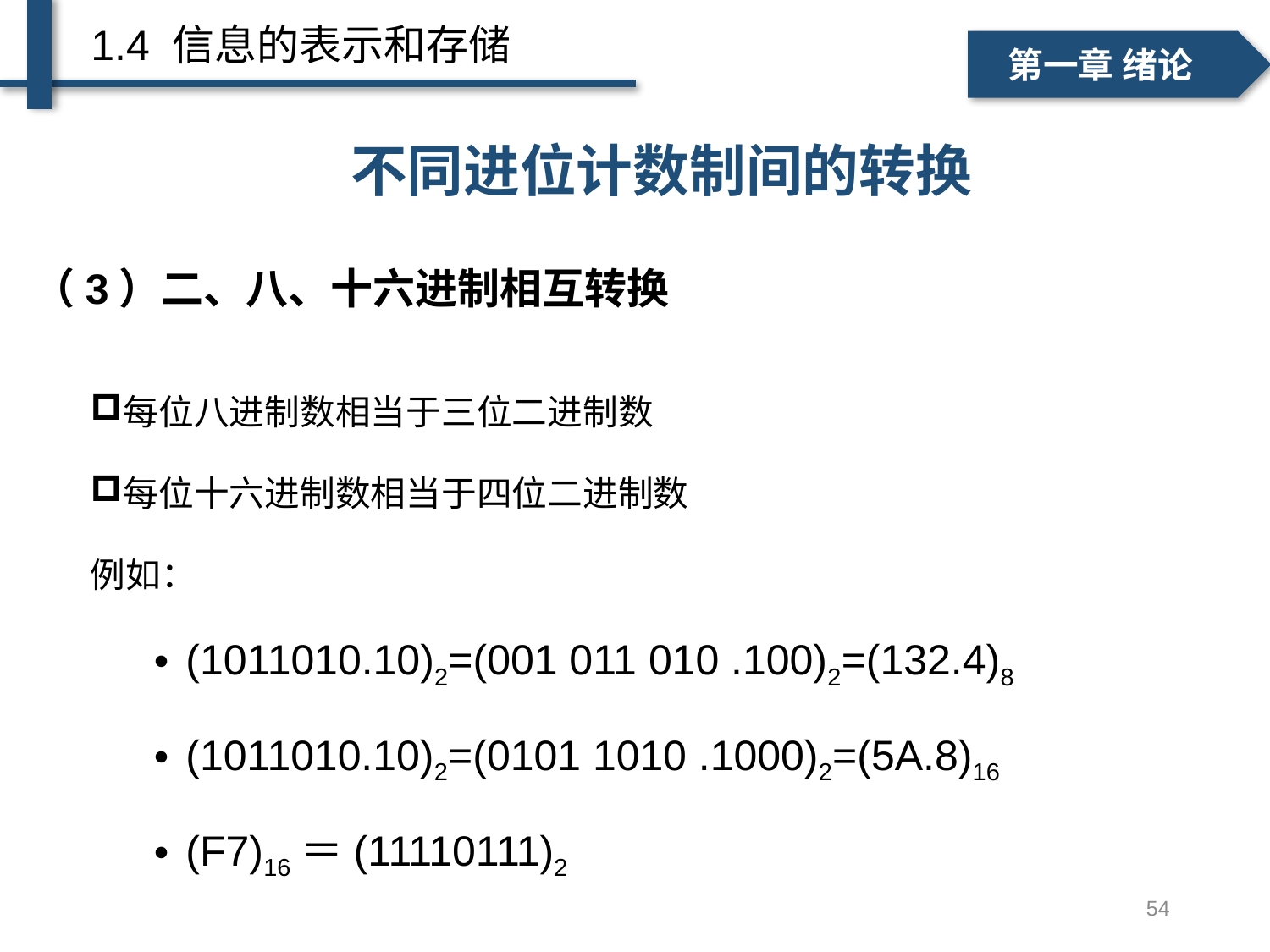

1.4 信息的表示和存储

一、个人简介
二、学术成绩

第一章 绪论
# 不同进位计数制间的转换 ——十进制→ R 进制

不同进位计数制间的转换
（3）二、八、十六进制相互转换
每位八进制数相当于三位二进制数
每位十六进制数相当于四位二进制数
例如：
(1011010.10)2=(001 011 010 .100)2=(132.4)8
(1011010.10)2=(0101 1010 .1000)2=(5A.8)16
(F7)16＝(11110111)2
54